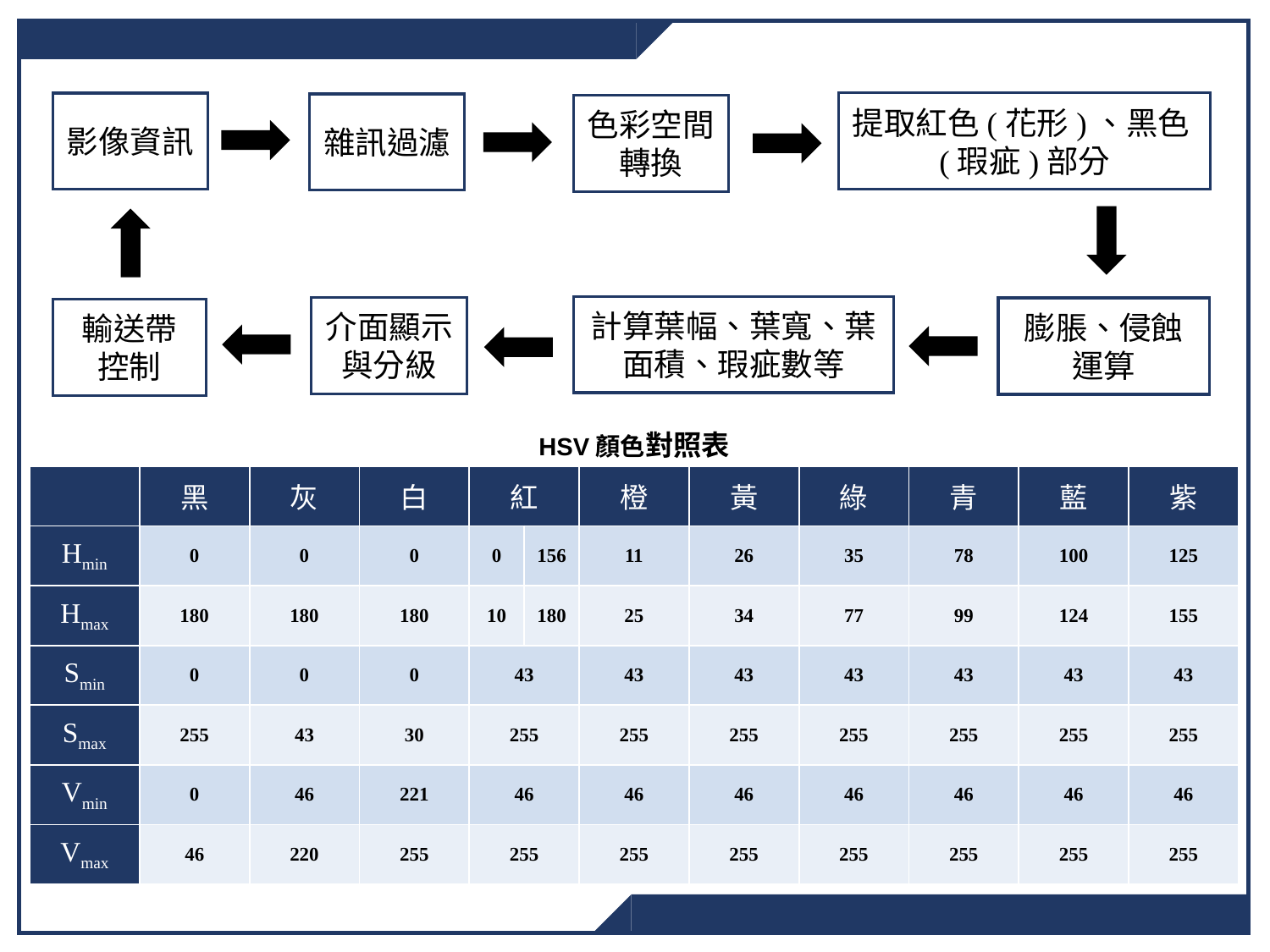

提取紅色(花形)、黑色(瑕疵)部分
影像資訊
雜訊過濾
色彩空間轉換

計算葉幅、葉寬、葉面積、瑕疵數等
介面顯示與分級
膨脹、侵蝕運算
輸送帶
控制

HSV顏色對照表
|  | 黑 | 灰 | 白 | 紅 |  | 橙 | 黃 | 綠 | 青 | 藍 | 紫 |
| --- | --- | --- | --- | --- | --- | --- | --- | --- | --- | --- | --- |
| Hmin | 0 | 0 | 0 | 0 | 156 | 11 | 26 | 35 | 78 | 100 | 125 |
| Hmax | 180 | 180 | 180 | 10 | 180 | 25 | 34 | 77 | 99 | 124 | 155 |
| Smin | 0 | 0 | 0 | 43 |  | 43 | 43 | 43 | 43 | 43 | 43 |
| Smax | 255 | 43 | 30 | 255 |  | 255 | 255 | 255 | 255 | 255 | 255 |
| Vmin | 0 | 46 | 221 | 46 |  | 46 | 46 | 46 | 46 | 46 | 46 |
| Vmax | 46 | 220 | 255 | 255 |  | 255 | 255 | 255 | 255 | 255 | 255 |